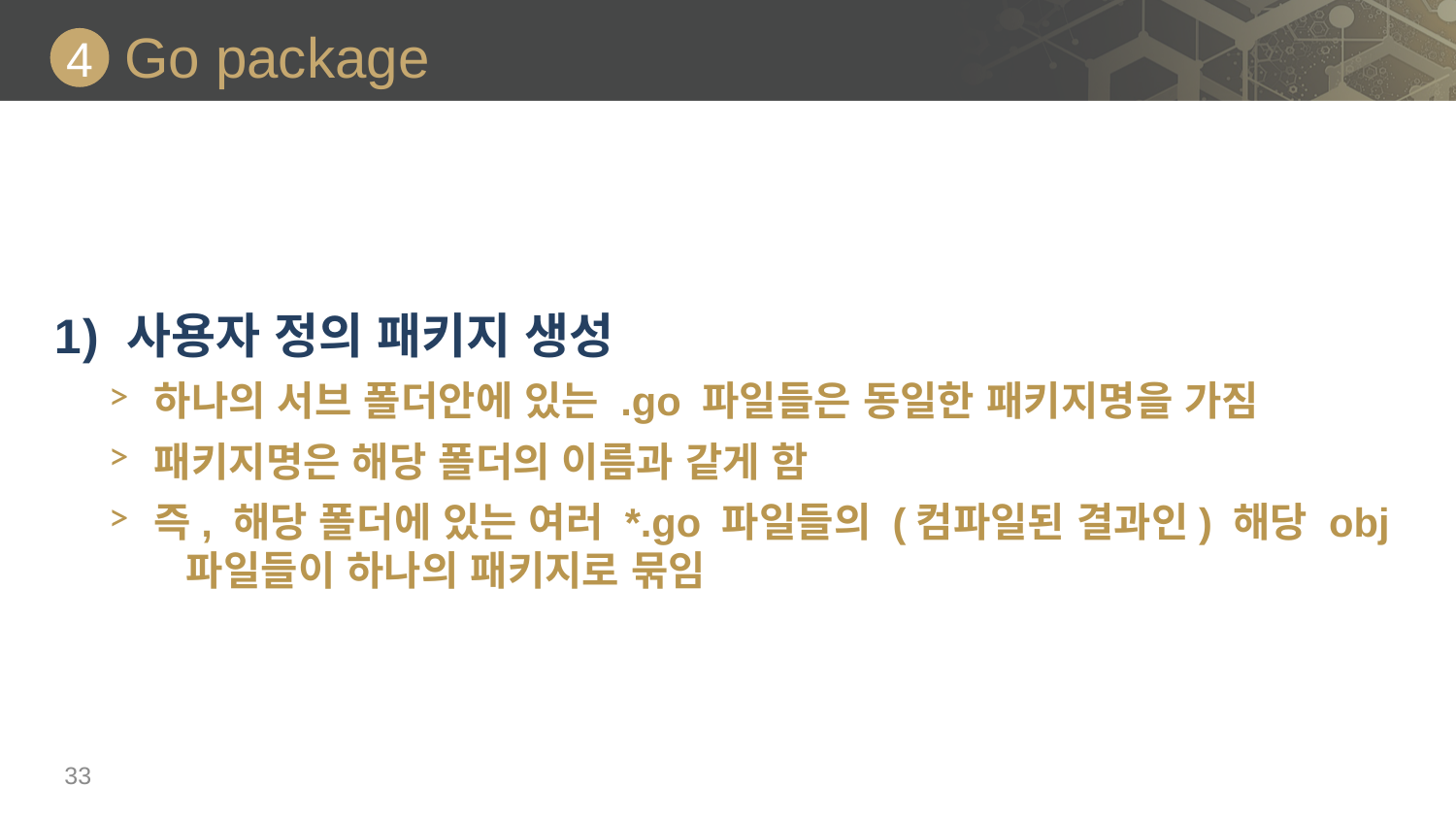

# Go package
4
사용자 정의 패키지 생성
하나의 서브 폴더안에 있는 .go 파일들은 동일한 패키지명을 가짐
패키지명은 해당 폴더의 이름과 같게 함
즉, 해당 폴더에 있는 여러 *.go 파일들의 (컴파일된 결과인) 해당 obj    파일들이 하나의 패키지로 묶임
33